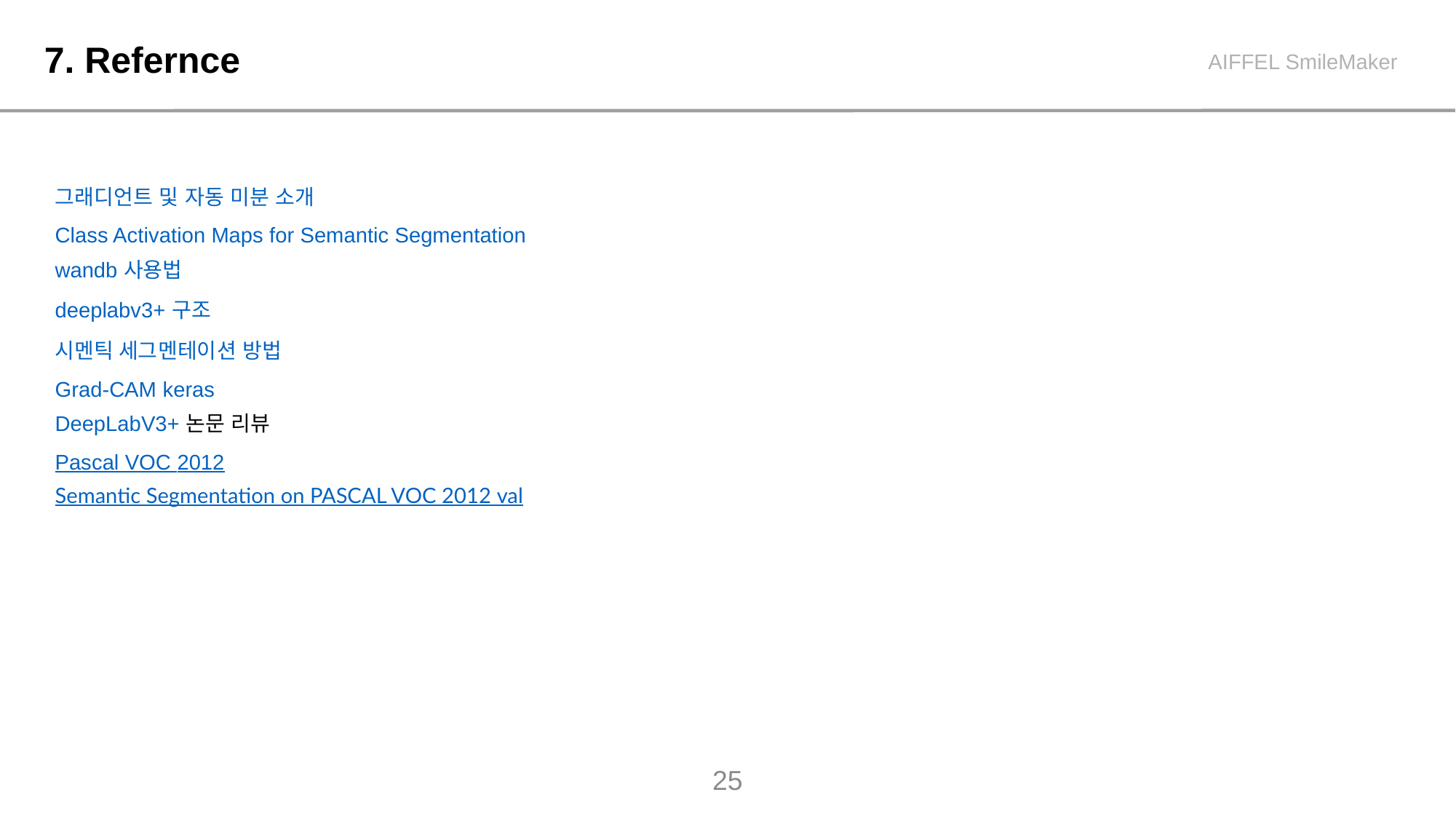

# 7. Refernce
AIFFEL SmileMaker
그래디언트 및 자동 미분 소개
Class Activation Maps for Semantic Segmentation
wandb 사용법
deeplabv3+ 구조
시멘틱 세그멘테이션 방법
Grad-CAM keras
DeepLabV3+ 논문 리뷰
Pascal VOC 2012
Semantic Segmentation on PASCAL VOC 2012 val
25